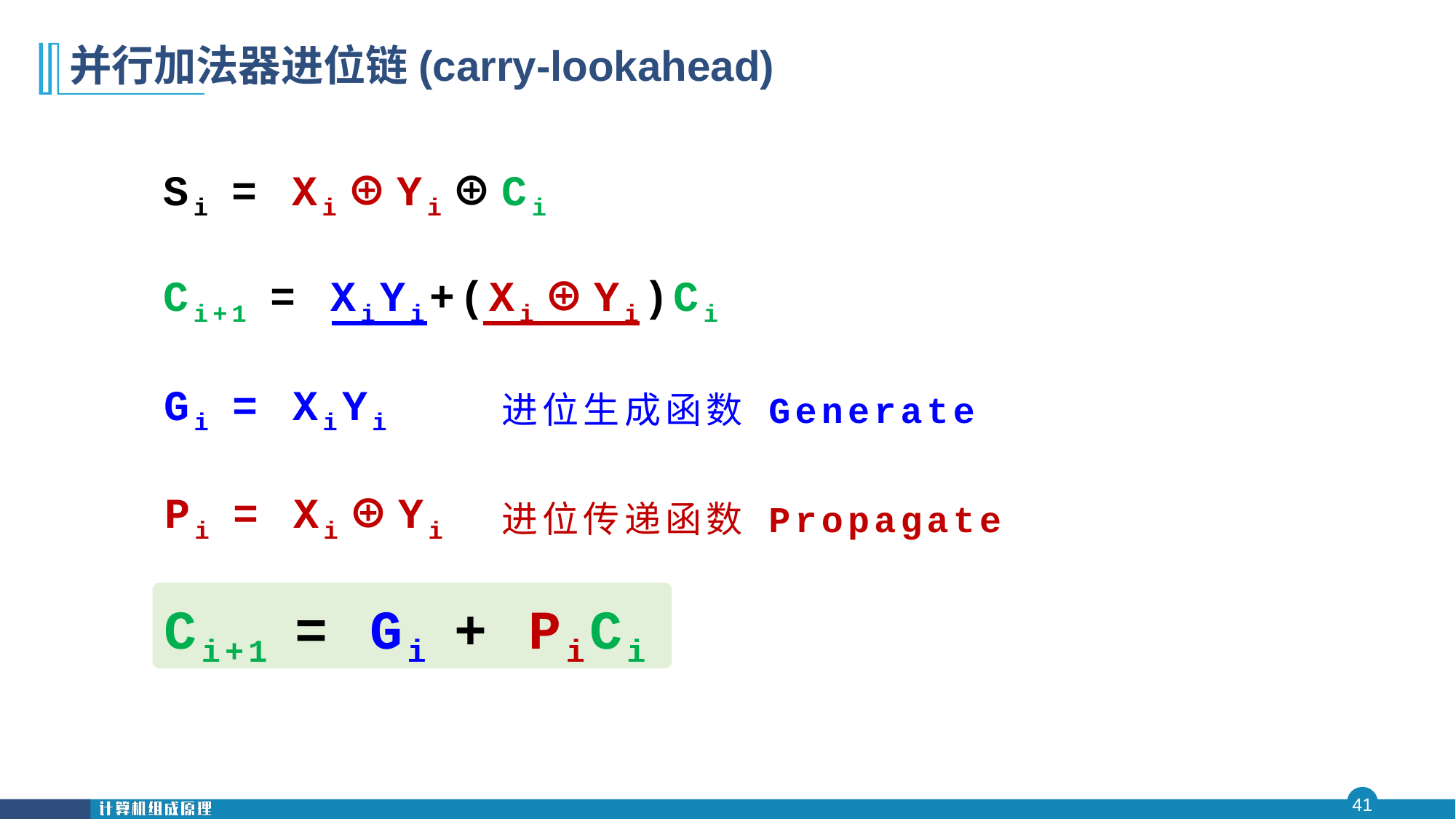

# 并行加法器进位链(carry-lookahead)
Si = Xi⊕Yi⊕Ci
Ci+1 = XiYi+(Xi⊕Yi)Ci
Gi = XiYi
进位生成函数 Generate
Pi = Xi⊕Yi
进位传递函数 Propagate
Ci+1 = Gi + PiCi